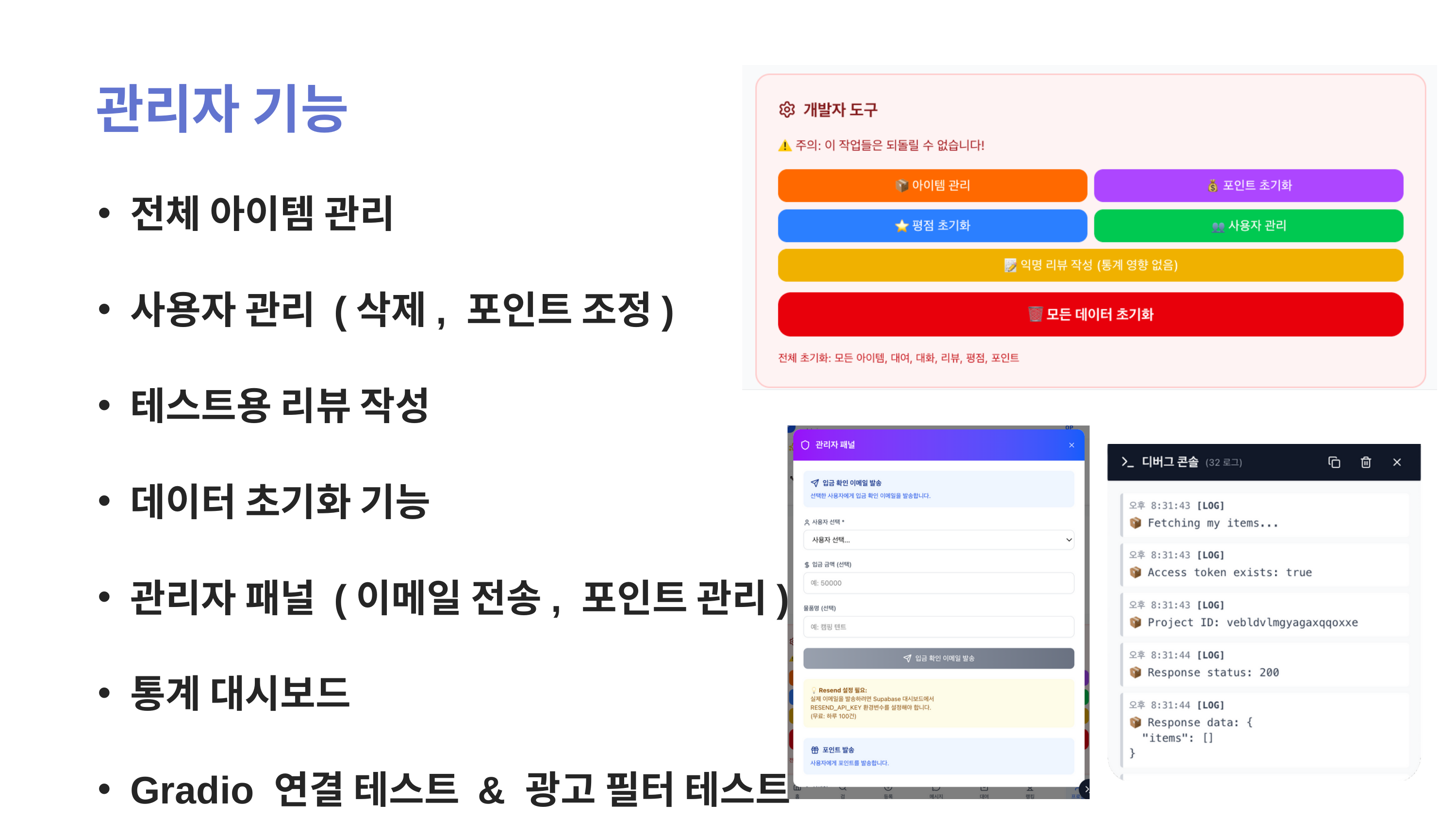

관리자 기능

전체 아이템 관리
사용자 관리 (삭제, 포인트 조정)
테스트용 리뷰 작성
데이터 초기화 기능
관리자 패널 (이메일 전송, 포인트 관리)
통계 대시보드
Gradio 연결 테스트 & 광고 필터 테스트